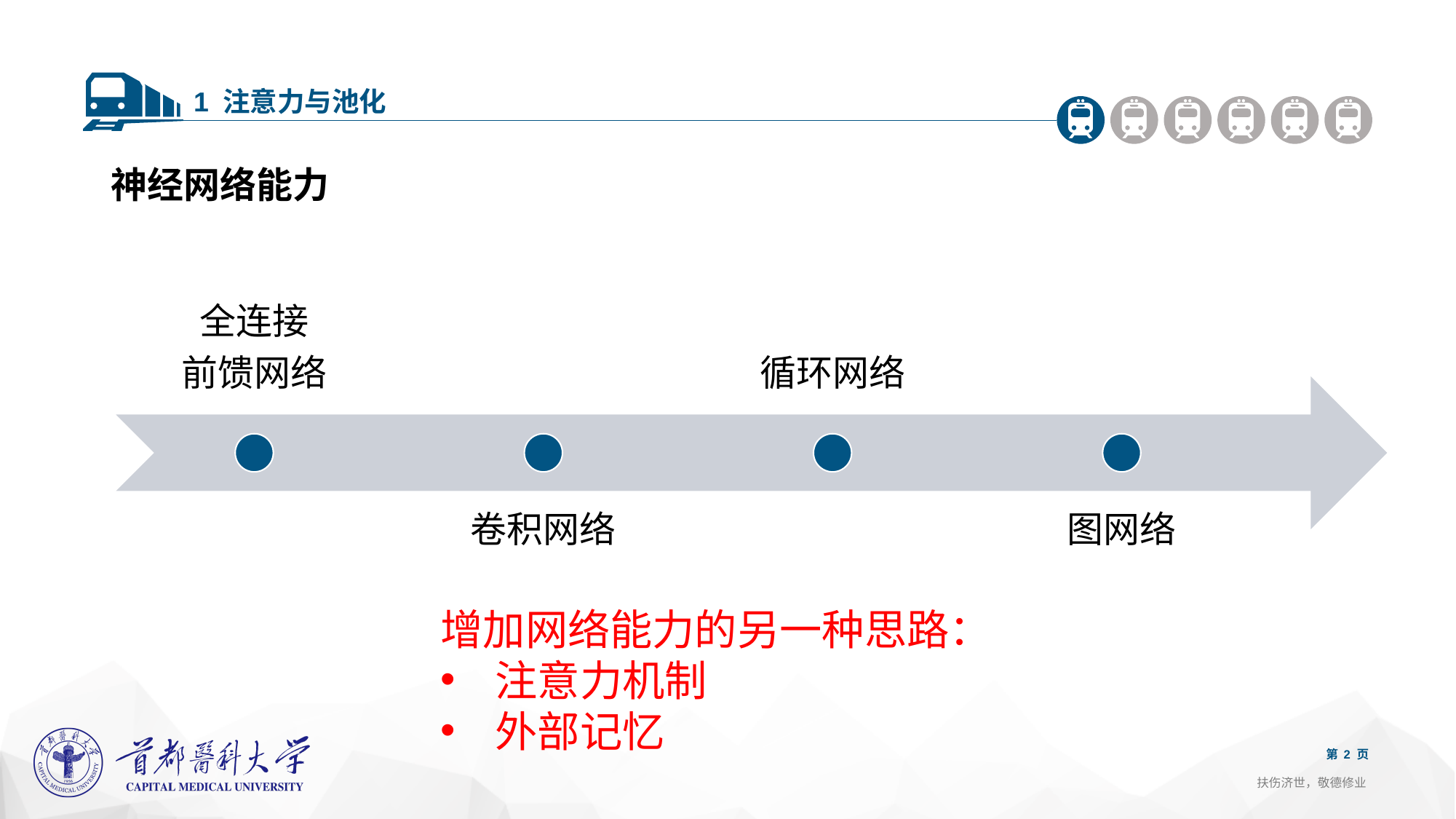

1 注意力与池化
神经网络能力
全连接
前馈网络
卷积网络
循环网络
图网络
增加网络能力的另一种思路：
注意力机制
外部记忆
第 2 页
扶伤济世，敬德修业